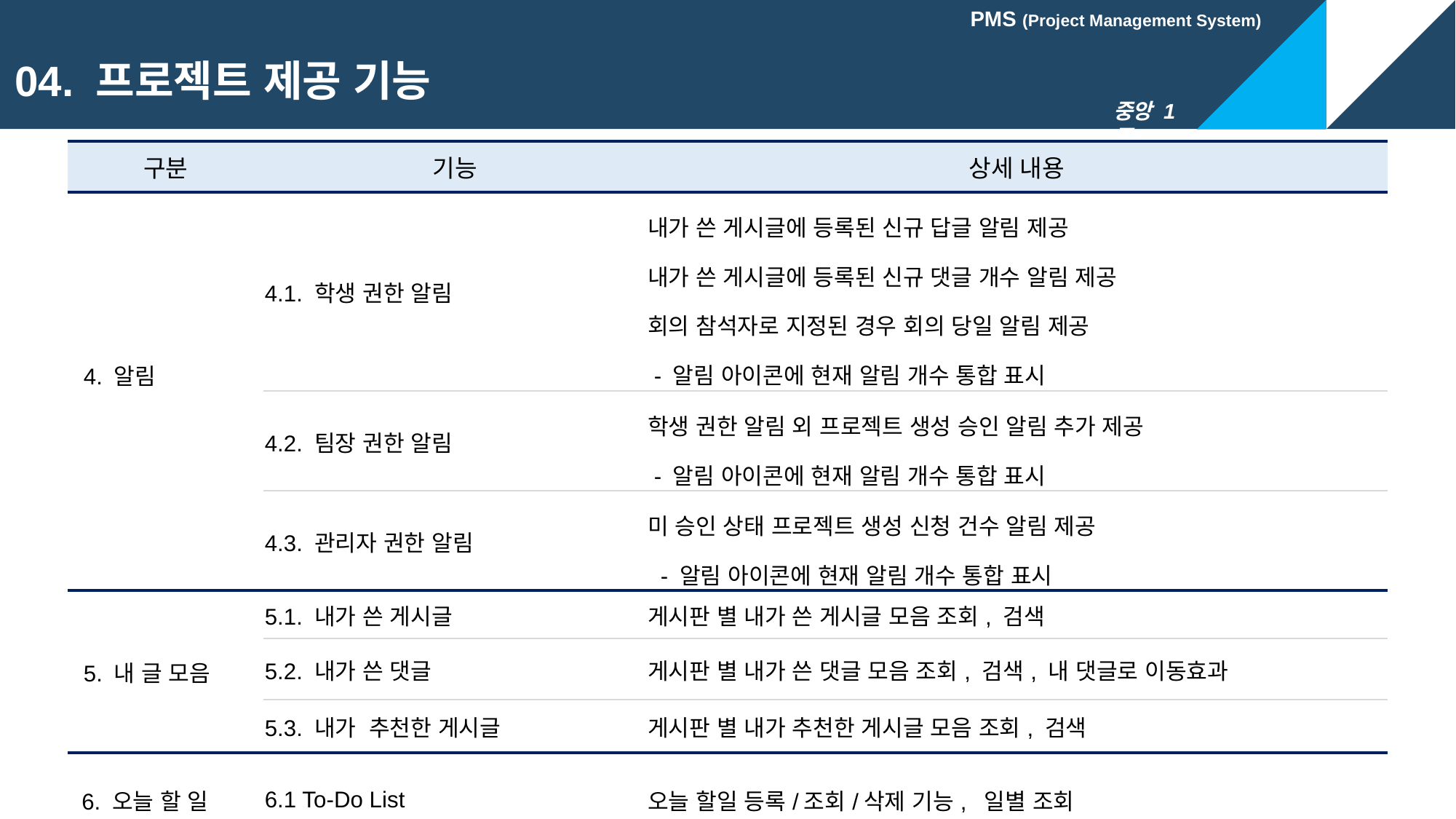

04. 프로젝트 제공 기능
| 구분 | 기능 | 상세 내용 |
| --- | --- | --- |
| 4. 알림 | 4.1. 학생 권한 알림 | 내가 쓴 게시글에 등록된 신규 답글 알림 제공 내가 쓴 게시글에 등록된 신규 댓글 개수 알림 제공 회의 참석자로 지정된 경우 회의 당일 알림 제공 - 알림 아이콘에 현재 알림 개수 통합 표시 |
|  | 4.2. 팀장 권한 알림 | 학생 권한 알림 외 프로젝트 생성 승인 알림 추가 제공 - 알림 아이콘에 현재 알림 개수 통합 표시 |
|  | 4.3. 관리자 권한 알림 | 미 승인 상태 프로젝트 생성 신청 건수 알림 제공 - 알림 아이콘에 현재 알림 개수 통합 표시 |
| 5. 내 글 모음 | 5.1. 내가 쓴 게시글 | 게시판 별 내가 쓴 게시글 모음 조회, 검색 |
|  | 5.2. 내가 쓴 댓글 | 게시판 별 내가 쓴 댓글 모음 조회, 검색, 내 댓글로 이동효과 |
|  | 5.3. 내가 추천한 게시글 | 게시판 별 내가 추천한 게시글 모음 조회, 검색 |
| 6. 오늘 할 일 | 6.1 To-Do List | 오늘 할일 등록/조회/삭제 기능, 일별 조회 |